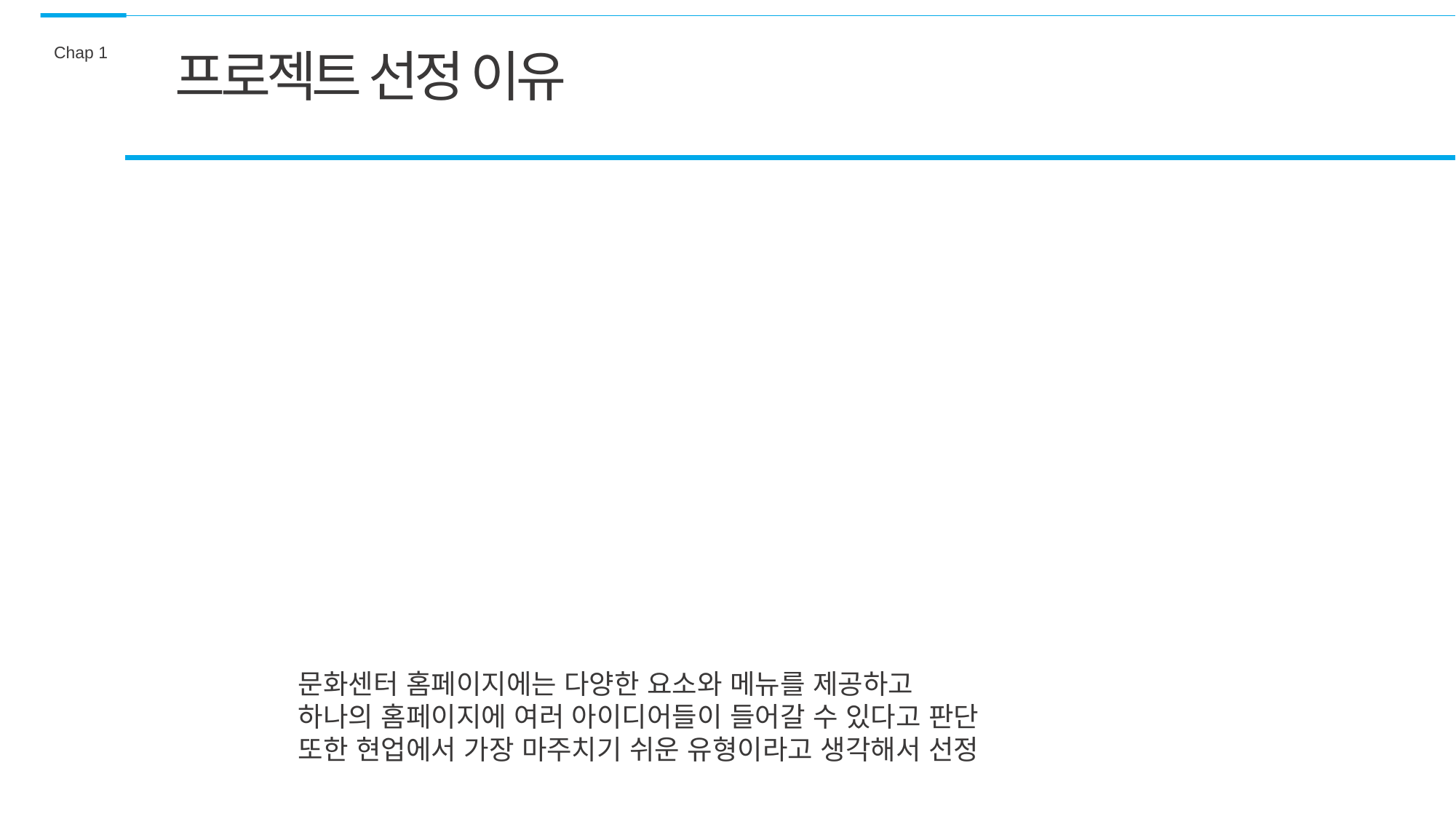

Chap 1
프로젝트 선정 이유
문화센터 홈페이지에는 다양한 요소와 메뉴를 제공하고
하나의 홈페이지에 여러 아이디어들이 들어갈 수 있다고 판단
또한 현업에서 가장 마주치기 쉬운 유형이라고 생각해서 선정